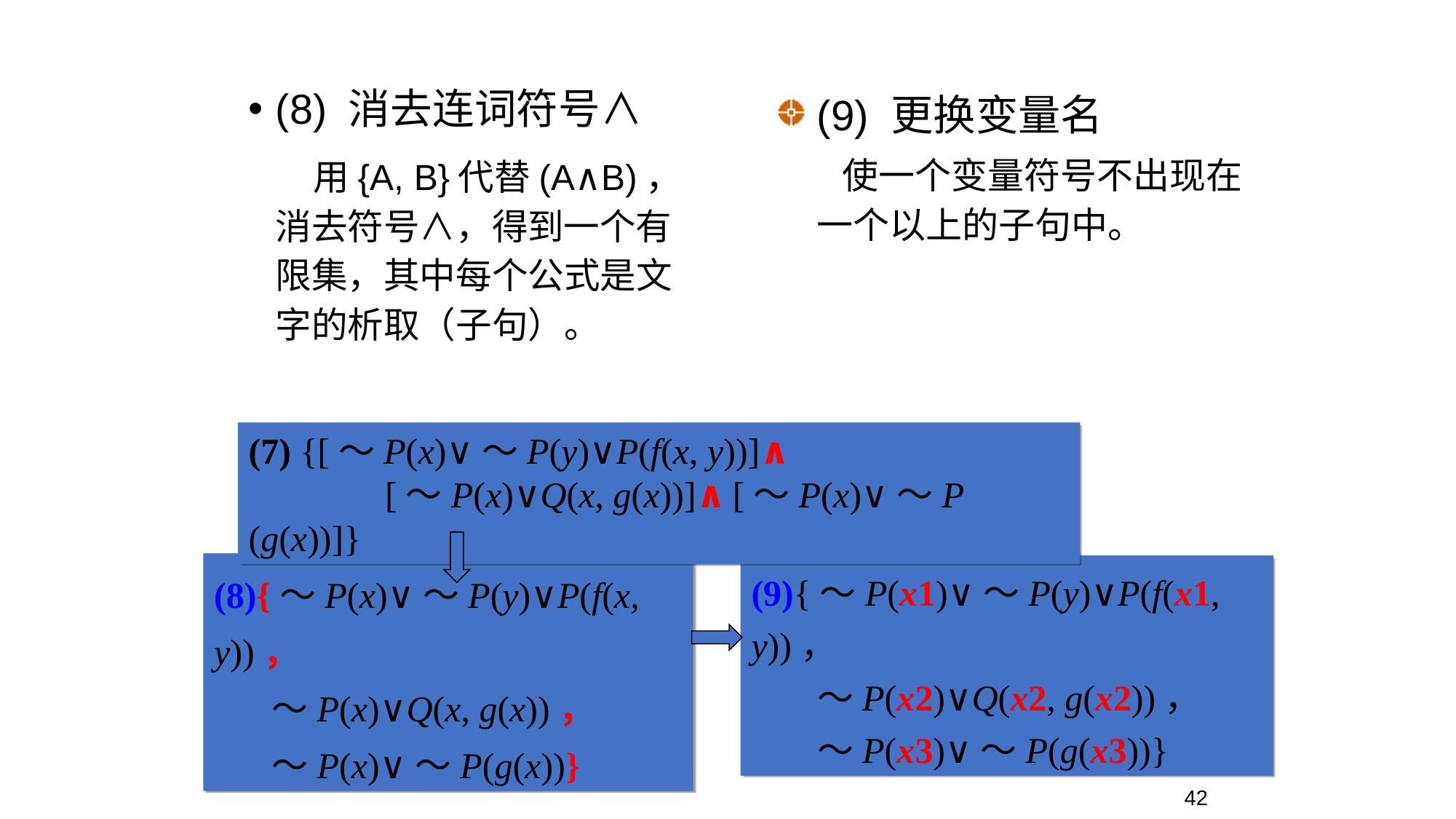

(9) 更换变量名
       使一个变量符号不出现在一个以上的子句中。
(8) 消去连词符号∧
       用{A, B}代替(A∧B)，消去符号∧，得到一个有限集，其中每个公式是文字的析取（子句）。

(7) {[～P(x)∨～P(y)∨P(f(x, y))]∧
               [～P(x)∨Q(x, g(x))]∧[～P(x)∨～P (g(x))]}

(8){～P(x)∨～P(y)∨P(f(x, y))，
      ～P(x)∨Q(x, g(x))，
      ～P(x)∨～P(g(x))}
(9){～P(x1)∨～P(y)∨P(f(x1, y))，
       ～P(x2)∨Q(x2, g(x2))，
       ～P(x3)∨～P(g(x3))}

42